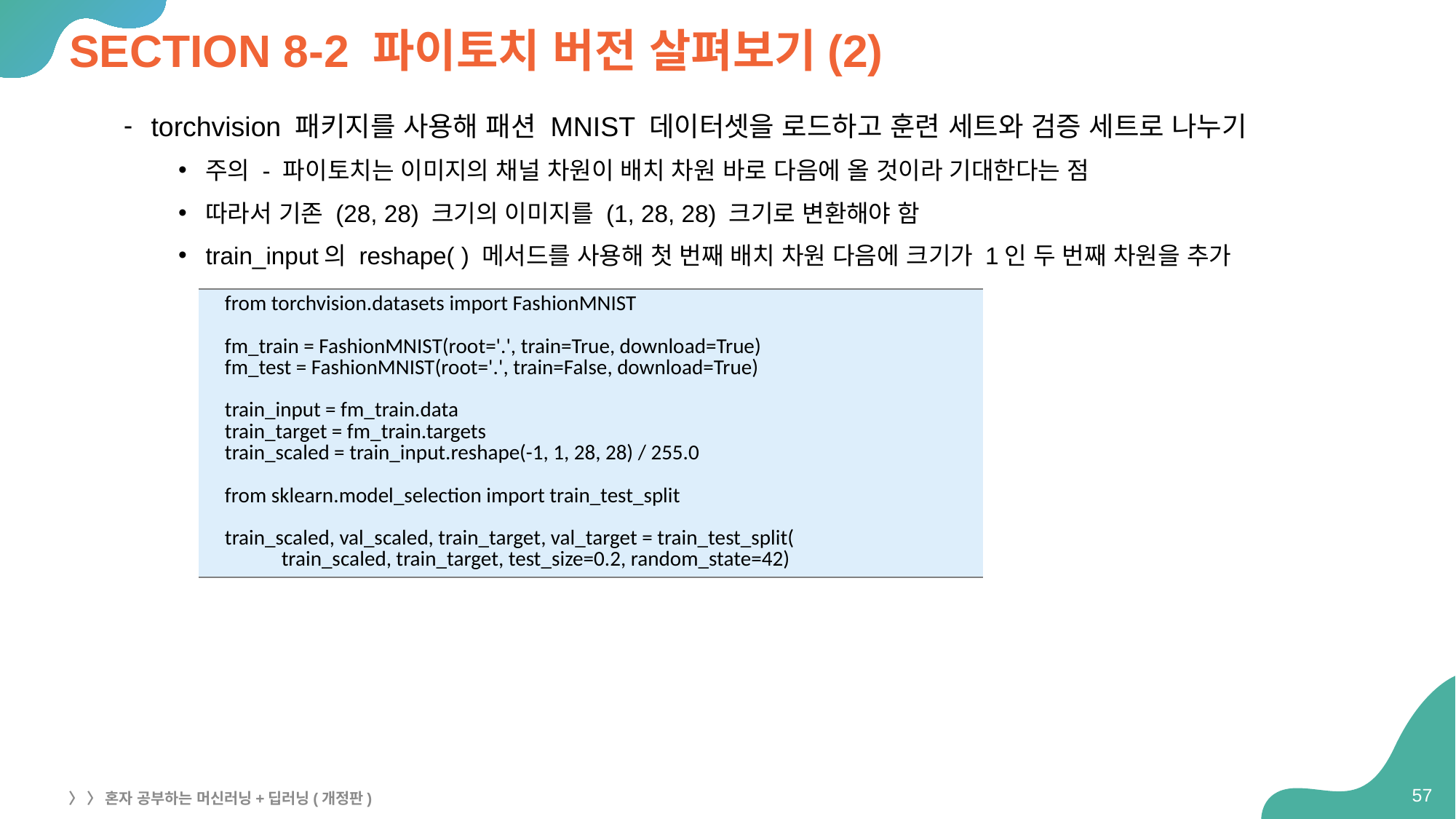

# SECTION 8-2 파이토치 버전 살펴보기(2)
torchvision 패키지를 사용해 패션 MNIST 데이터셋을 로드하고 훈련 세트와 검증 세트로 나누기
주의 - 파이토치는 이미지의 채널 차원이 배치 차원 바로 다음에 올 것이라 기대한다는 점
따라서 기존 (28, 28) 크기의 이미지를 (1, 28, 28) 크기로 변환해야 함
train_input의 reshape( ) 메서드를 사용해 첫 번째 배치 차원 다음에 크기가 1인 두 번째 차원을 추가
| from torchvision.datasets import FashionMNIST fm\_train = FashionMNIST(root='.', train=True, download=True) fm\_test = FashionMNIST(root='.', train=False, download=True) train\_input = fm\_train.data train\_target = fm\_train.targets train\_scaled = train\_input.reshape(-1, 1, 28, 28) / 255.0 from sklearn.model\_selection import train\_test\_split train\_scaled, val\_scaled, train\_target, val\_target = train\_test\_split( train\_scaled, train\_target, test\_size=0.2, random\_state=42) |
| --- |
57
〉 〉 혼자 공부하는 머신러닝+딥러닝(개정판)